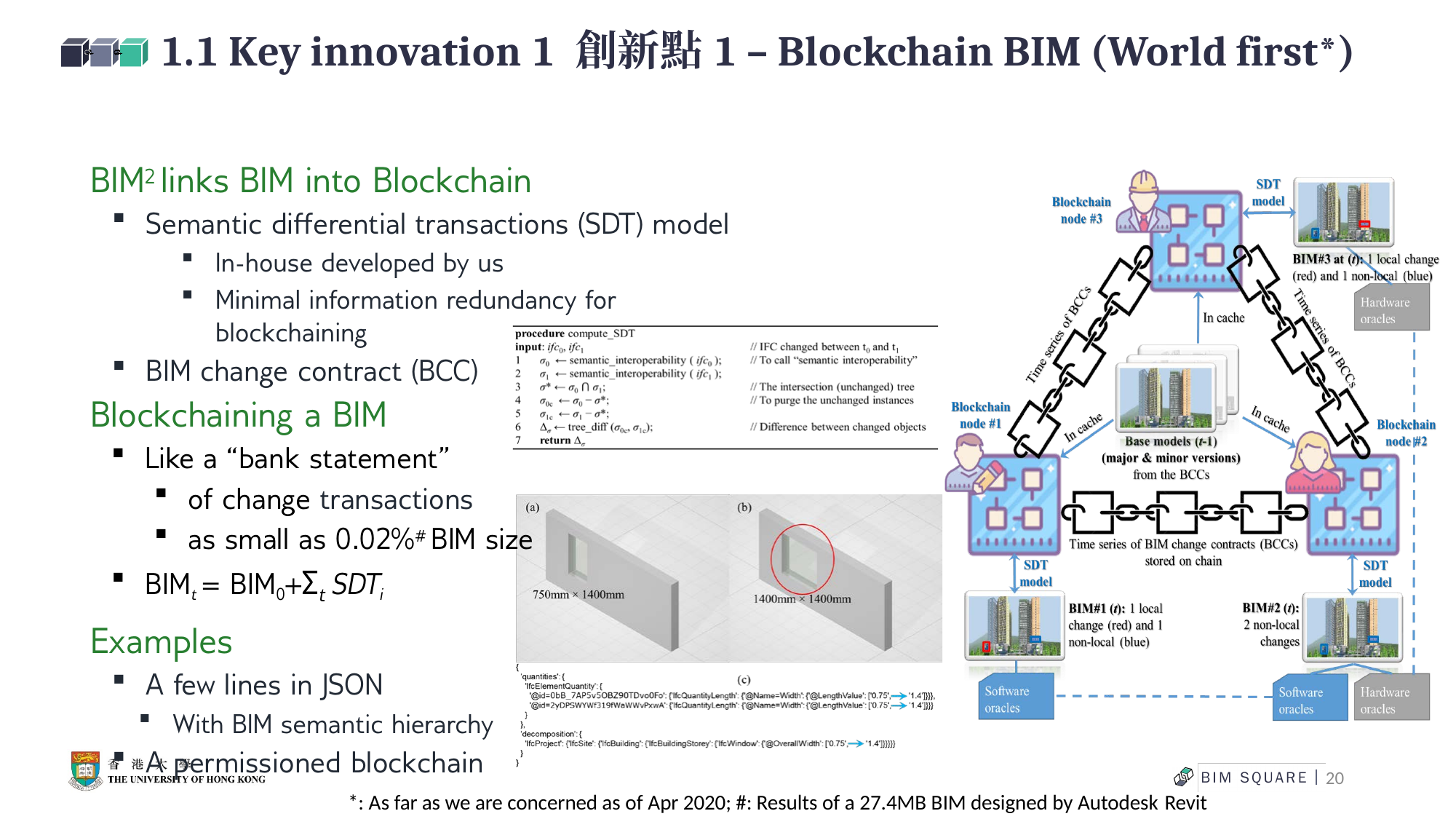

# 1.1 Key innovation 1 創新點1 – Blockchain BIM (World first*)
BIM2 links BIM into Blockchain
Semantic differential transactions (SDT) model
In-house developed by us
Minimal information redundancy for blockchaining
BIM change contract (BCC)
Blockchaining a BIM
Like a “bank statement”
of change transactions
as small as 0.02%# BIM size
BIMt = BIM0+Σt SDTi
Examples
A few lines in JSON
With BIM semantic hierarchy
A permissioned blockchain

*: As far as we are concerned as of Apr 2020; #: Results of a 27.4MB BIM designed by Autodesk Revit